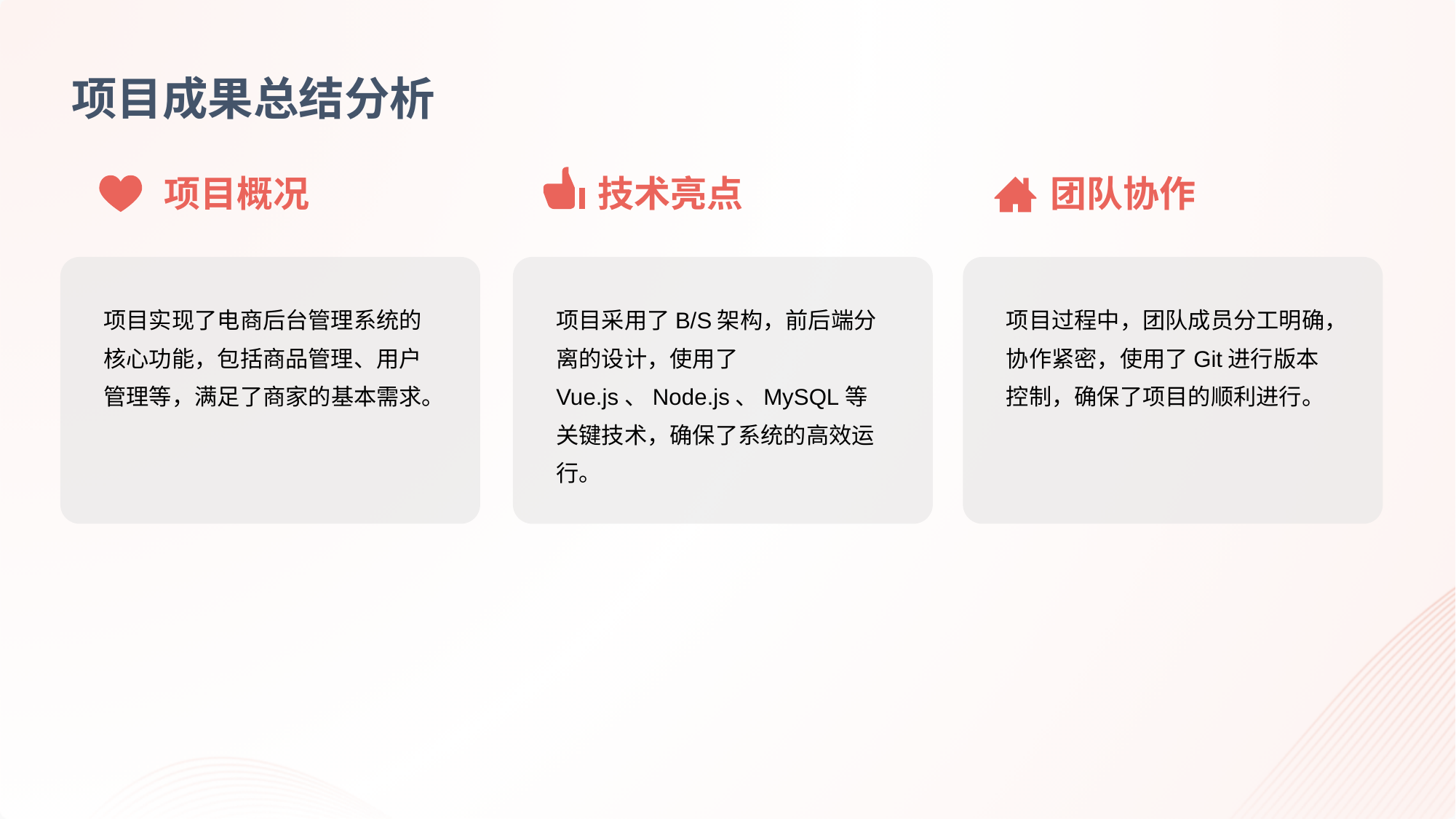

项目成果总结分析
项目概况
技术亮点
团队协作

项目实现了电商后台管理系统的核心功能，包括商品管理、用户管理等，满足了商家的基本需求。
项目采用了B/S架构，前后端分离的设计，使用了Vue.js、Node.js、MySQL等关键技术，确保了系统的高效运行。
项目过程中，团队成员分工明确，协作紧密，使用了Git进行版本控制，确保了项目的顺利进行。